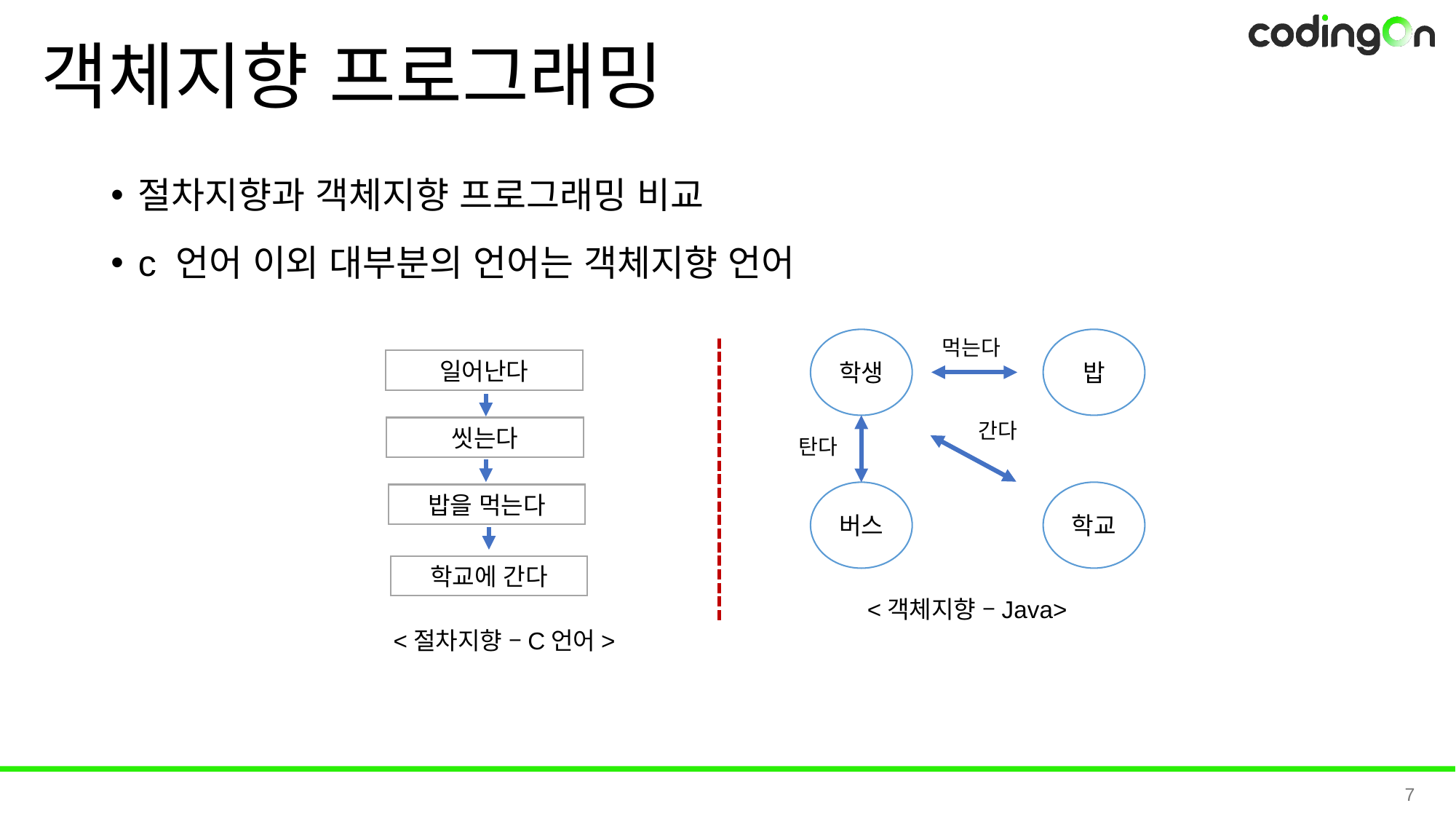

# 객체지향 프로그래밍
절차지향과 객체지향 프로그래밍 비교
c 언어 이외 대부분의 언어는 객체지향 언어
밥
먹는다
학생
일어난다
간다
씻는다
탄다
학교
버스
밥을 먹는다
학교에 간다
<객체지향 –Java>
<절차지향 –C언어>
7